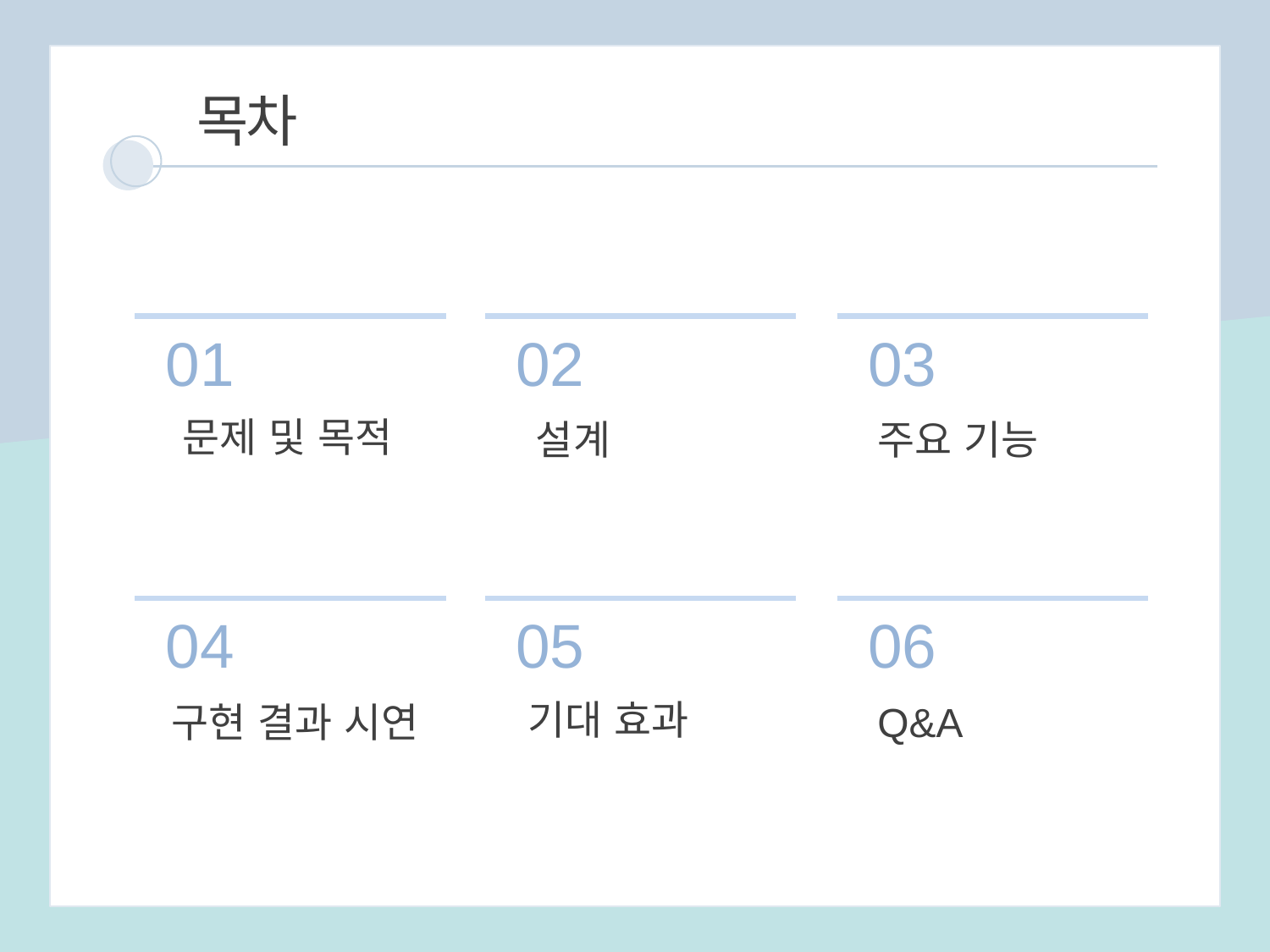

목차
01
02
03
문제 및 목적
설계
주요 기능
04
05
06
기대 효과
Q&A
구현 결과 시연